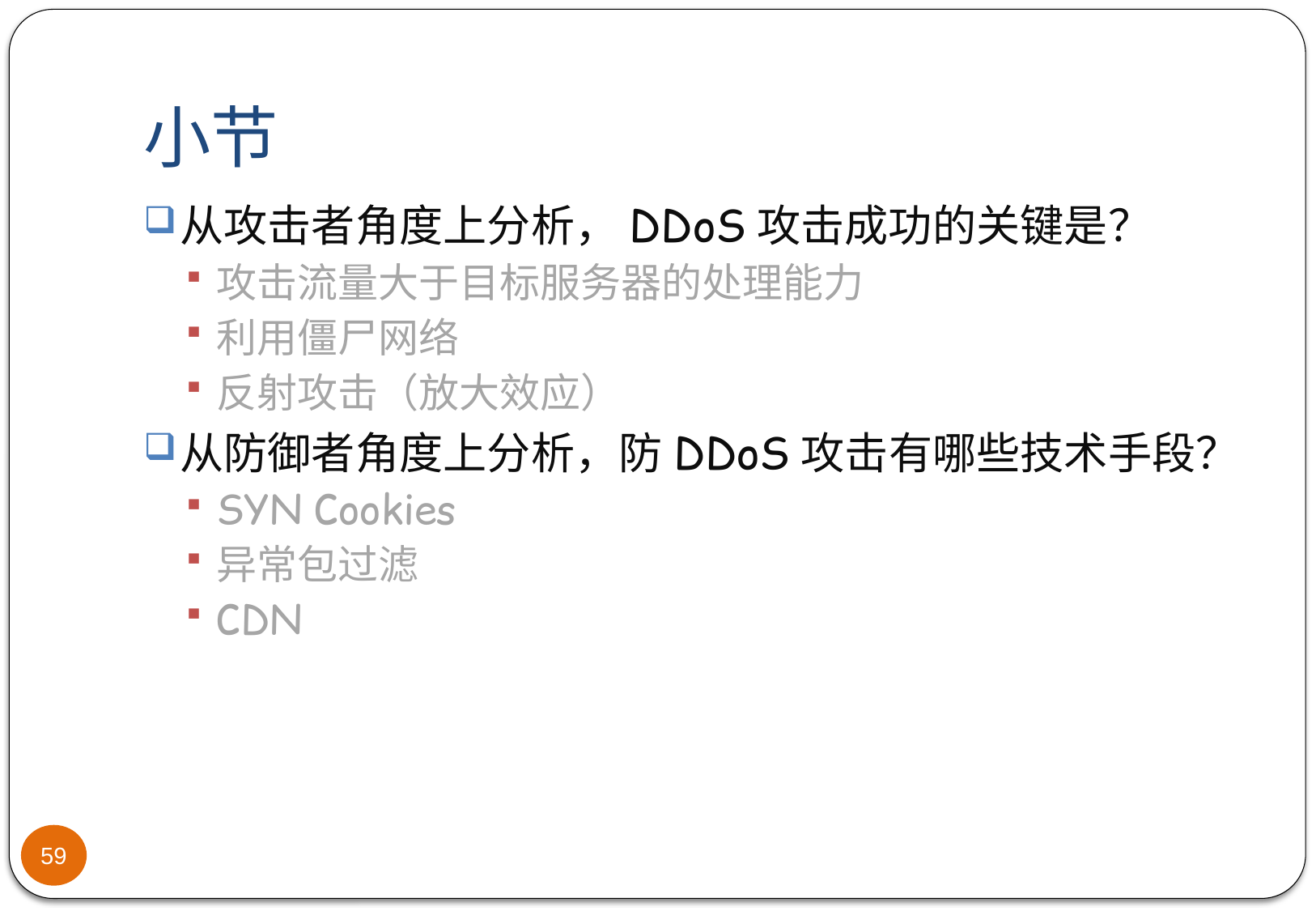

# 小节
从攻击者角度上分析，DDoS攻击成功的关键是？
攻击流量大于目标服务器的处理能力
利用僵尸网络
反射攻击（放大效应）
从防御者角度上分析，防DDoS攻击有哪些技术手段？
SYN Cookies
异常包过滤
CDN
59